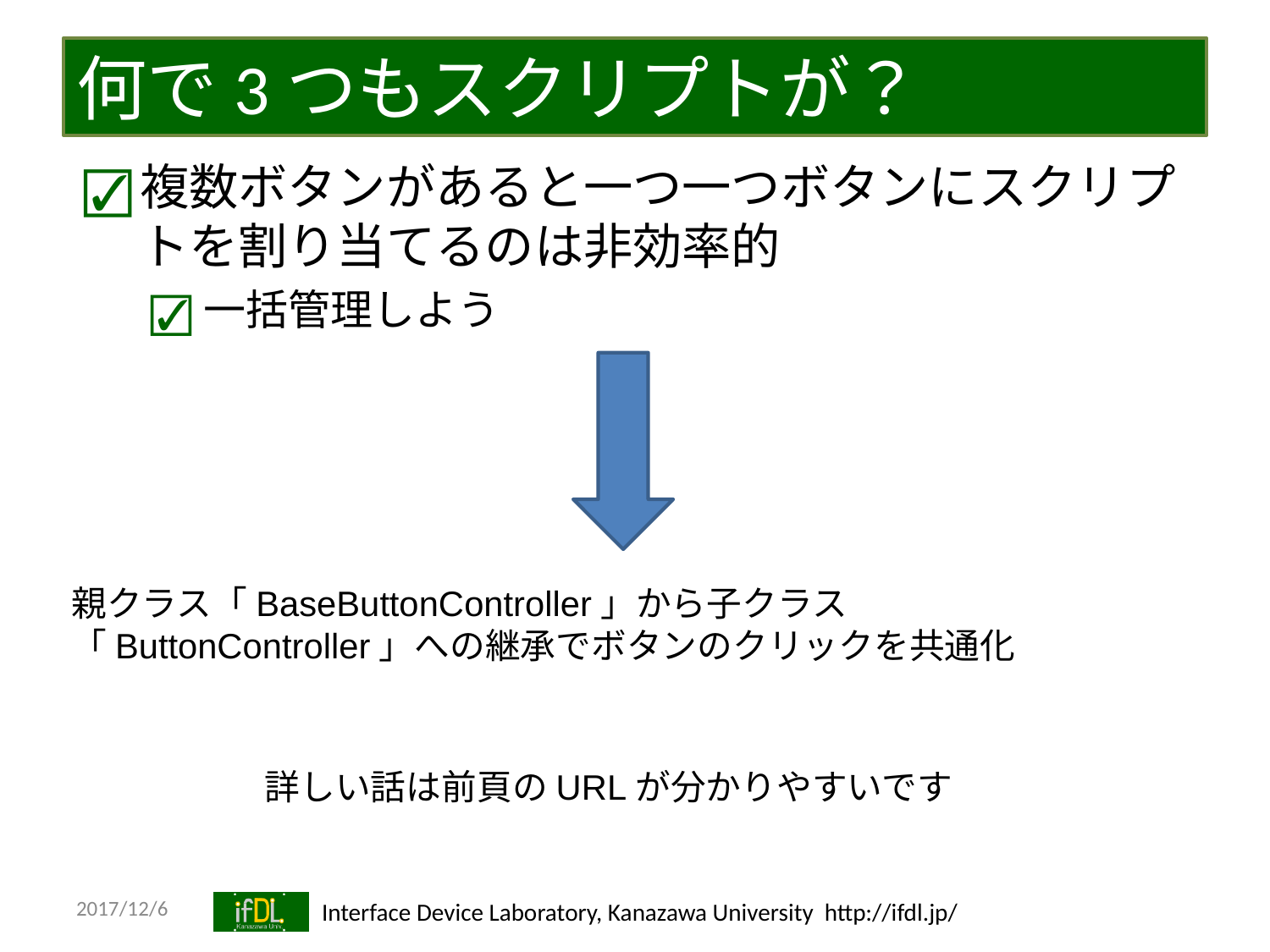

# 何で3つもスクリプトが？
複数ボタンがあると一つ一つボタンにスクリプトを割り当てるのは非効率的
一括管理しよう

親クラス「BaseButtonController」から子クラス「ButtonController」への継承でボタンのクリックを共通化

詳しい話は前頁のURLが分かりやすいです